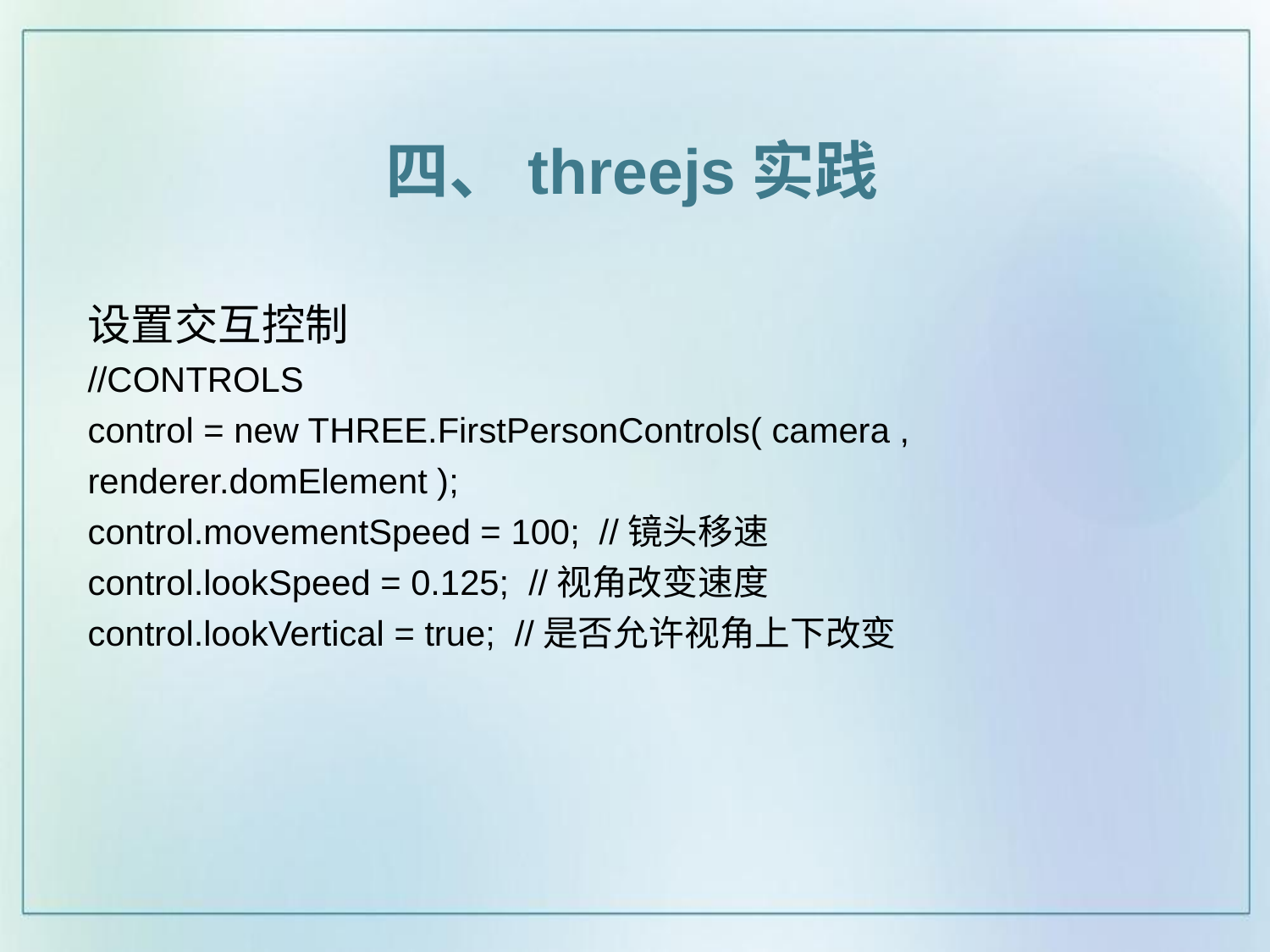

四、threejs实践
设置交互控制
//CONTROLS
control = new THREE.FirstPersonControls( camera , renderer.domElement );
control.movementSpeed = 100;  //镜头移速
control.lookSpeed = 0.125;  //视角改变速度
control.lookVertical = true;  //是否允许视角上下改变